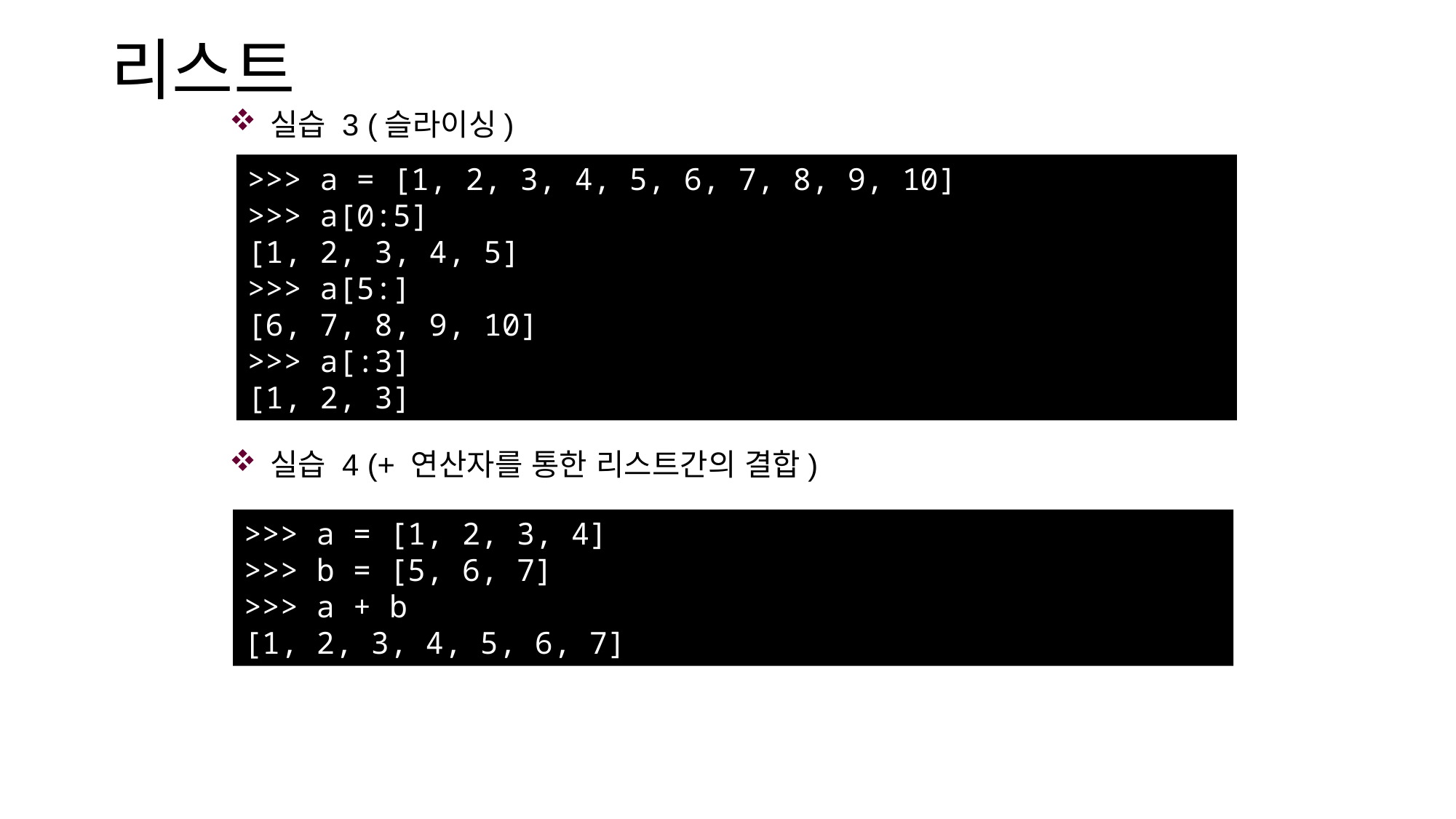

# 리스트
실습 3 (슬라이싱)

실습 4 (+ 연산자를 통한 리스트간의 결합)

>>> a = [1, 2, 3, 4, 5, 6, 7, 8, 9, 10]
>>> a[0:5]
[1, 2, 3, 4, 5]
>>> a[5:]
[6, 7, 8, 9, 10]
>>> a[:3]
[1, 2, 3]
>>> a = [1, 2, 3, 4]
>>> b = [5, 6, 7]
>>> a + b
[1, 2, 3, 4, 5, 6, 7]